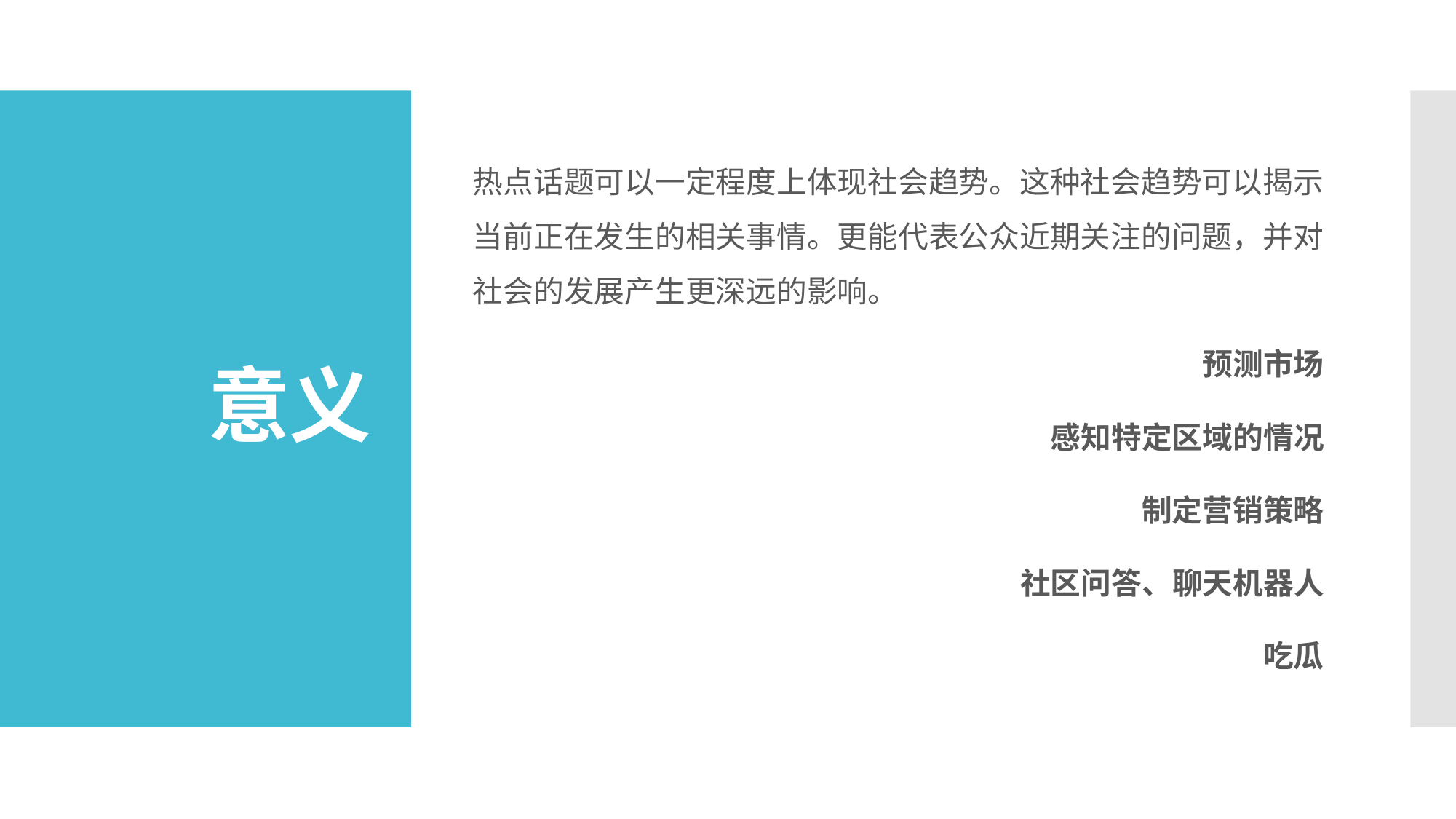

热点话题可以一定程度上体现社会趋势。这种社会趋势可以揭示当前正在发生的相关事情。更能代表公众近期关注的问题，并对社会的发展产生更深远的影响。
预测市场
感知特定区域的情况
制定营销策略
社区问答、聊天机器人
吃瓜
# 意义